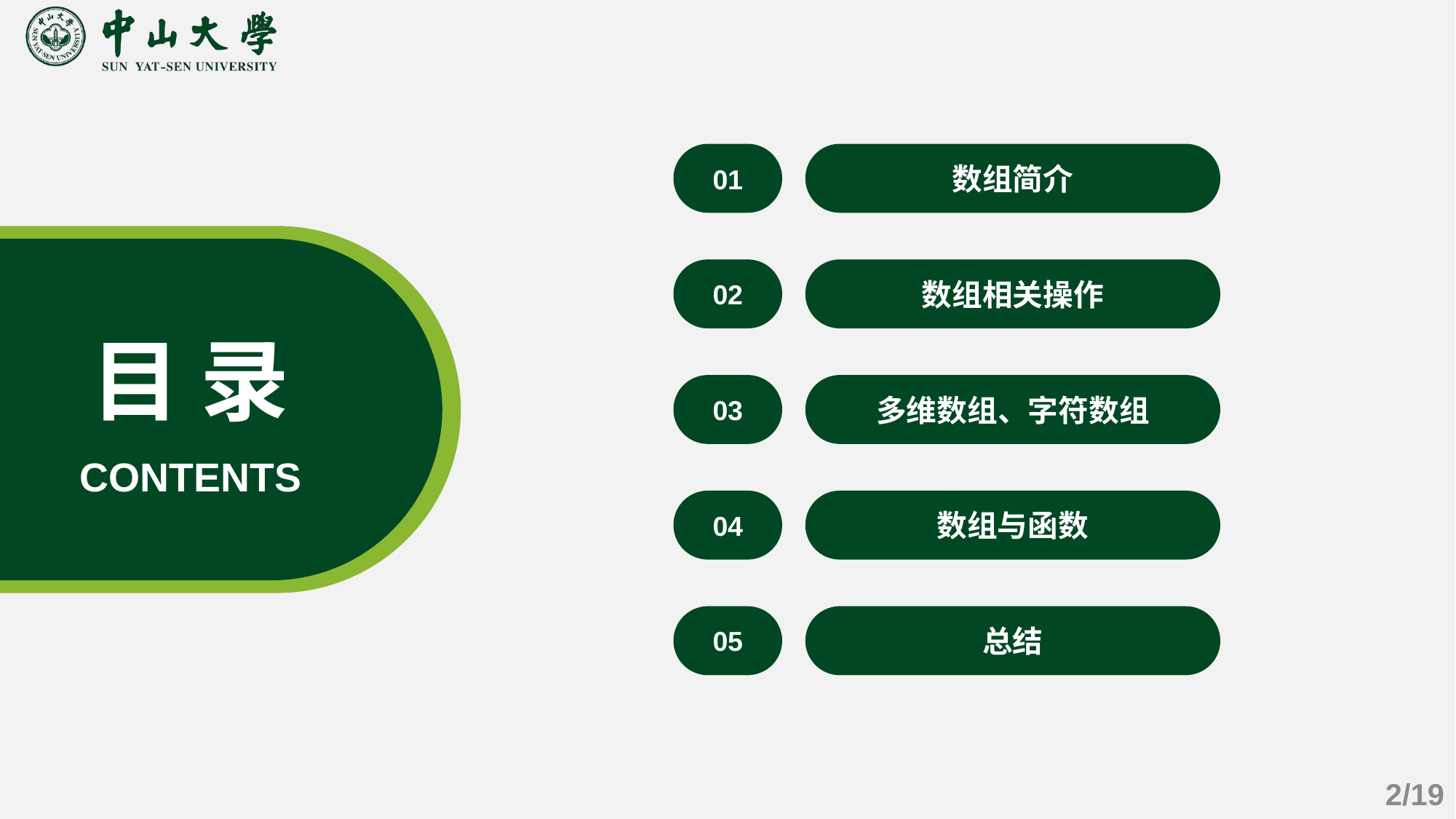

01
数组简介

02
数组相关操作
目 录
03
多维数组、字符数组
CONTENTS
04
数组与函数
05
总结
2/19